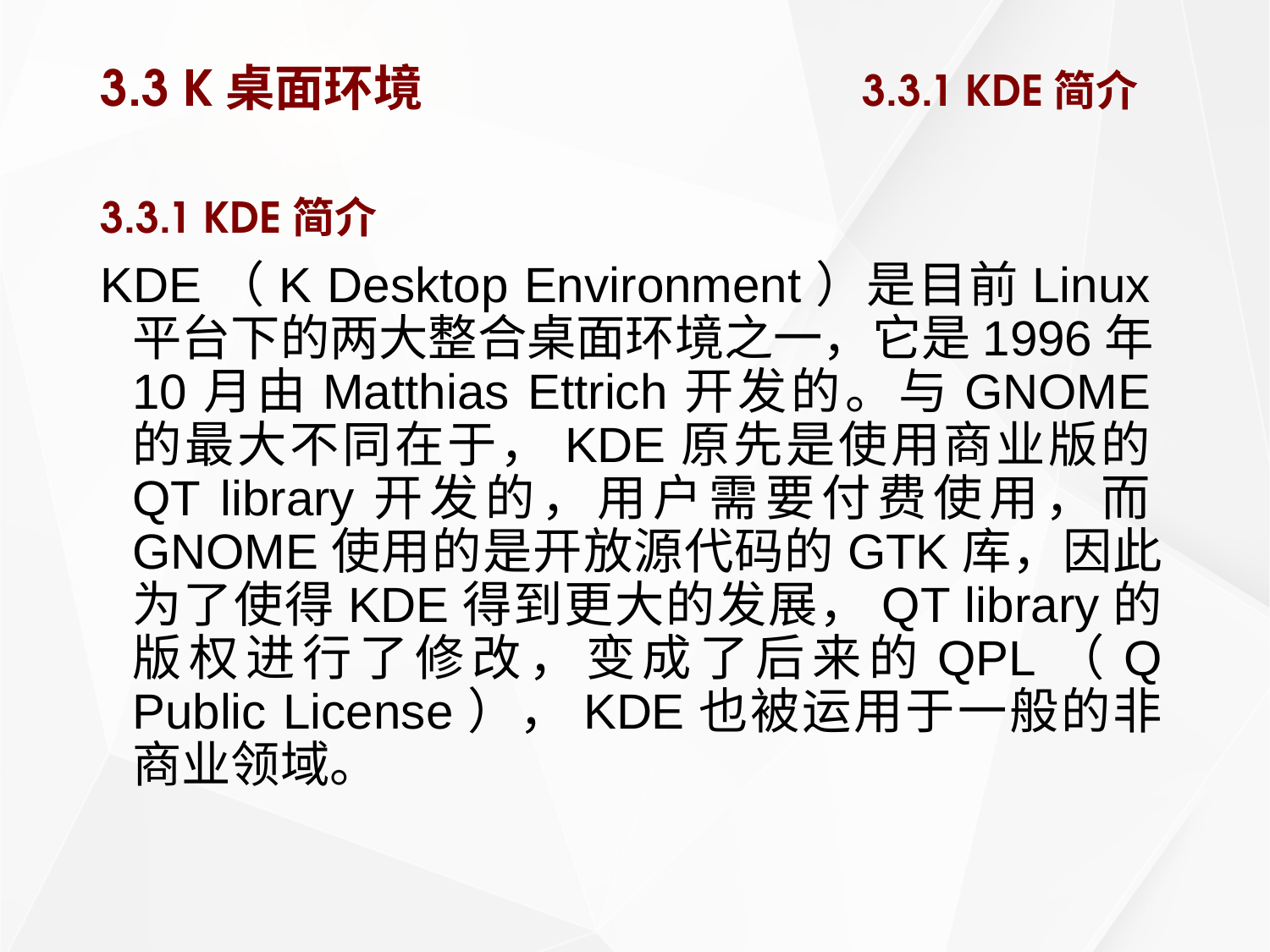

# 3.3 K桌面环境				3.3.1 KDE简介
3.3.1 KDE简介
KDE（K Desktop Environment）是目前Linux平台下的两大整合桌面环境之一，它是1996年10月由Matthias Ettrich开发的。与GNOME的最大不同在于，KDE原先是使用商业版的QT library开发的，用户需要付费使用，而GNOME使用的是开放源代码的GTK库，因此为了使得KDE得到更大的发展，QT library的版权进行了修改，变成了后来的QPL（Q Public License），KDE也被运用于一般的非商业领域。